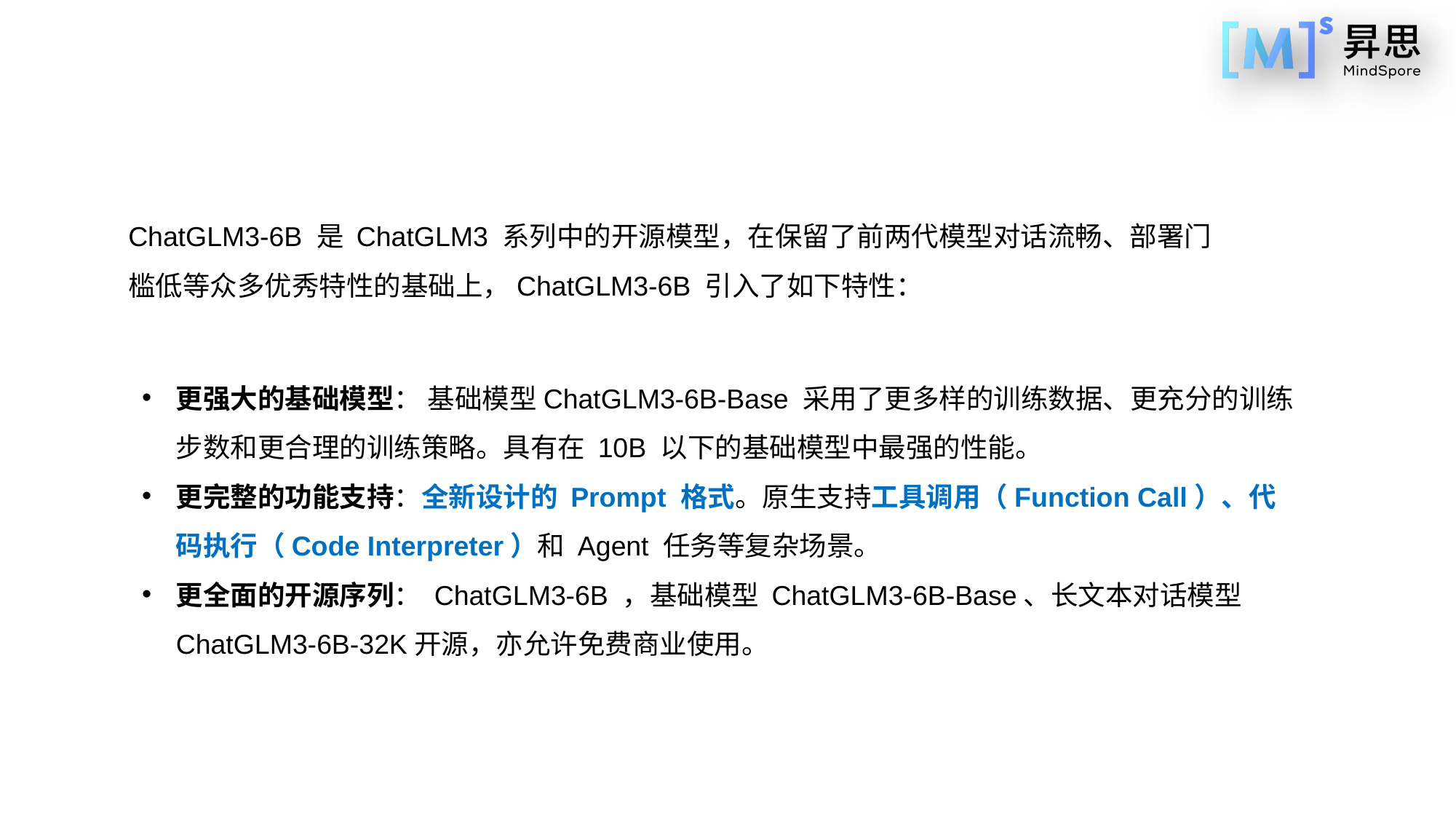

ChatGLM3-6B 是 ChatGLM3 系列中的开源模型，在保留了前两代模型对话流畅、部署门槛低等众多优秀特性的基础上，ChatGLM3-6B 引入了如下特性：
更强大的基础模型： 基础模型ChatGLM3-6B-Base 采用了更多样的训练数据、更充分的训练步数和更合理的训练策略。具有在 10B 以下的基础模型中最强的性能。
更完整的功能支持：全新设计的 Prompt 格式。原生支持工具调用（Function Call）、代码执行（Code Interpreter）和 Agent 任务等复杂场景。
更全面的开源序列： ChatGLM3-6B ，基础模型 ChatGLM3-6B-Base、长文本对话模型 ChatGLM3-6B-32K开源，亦允许免费商业使用。